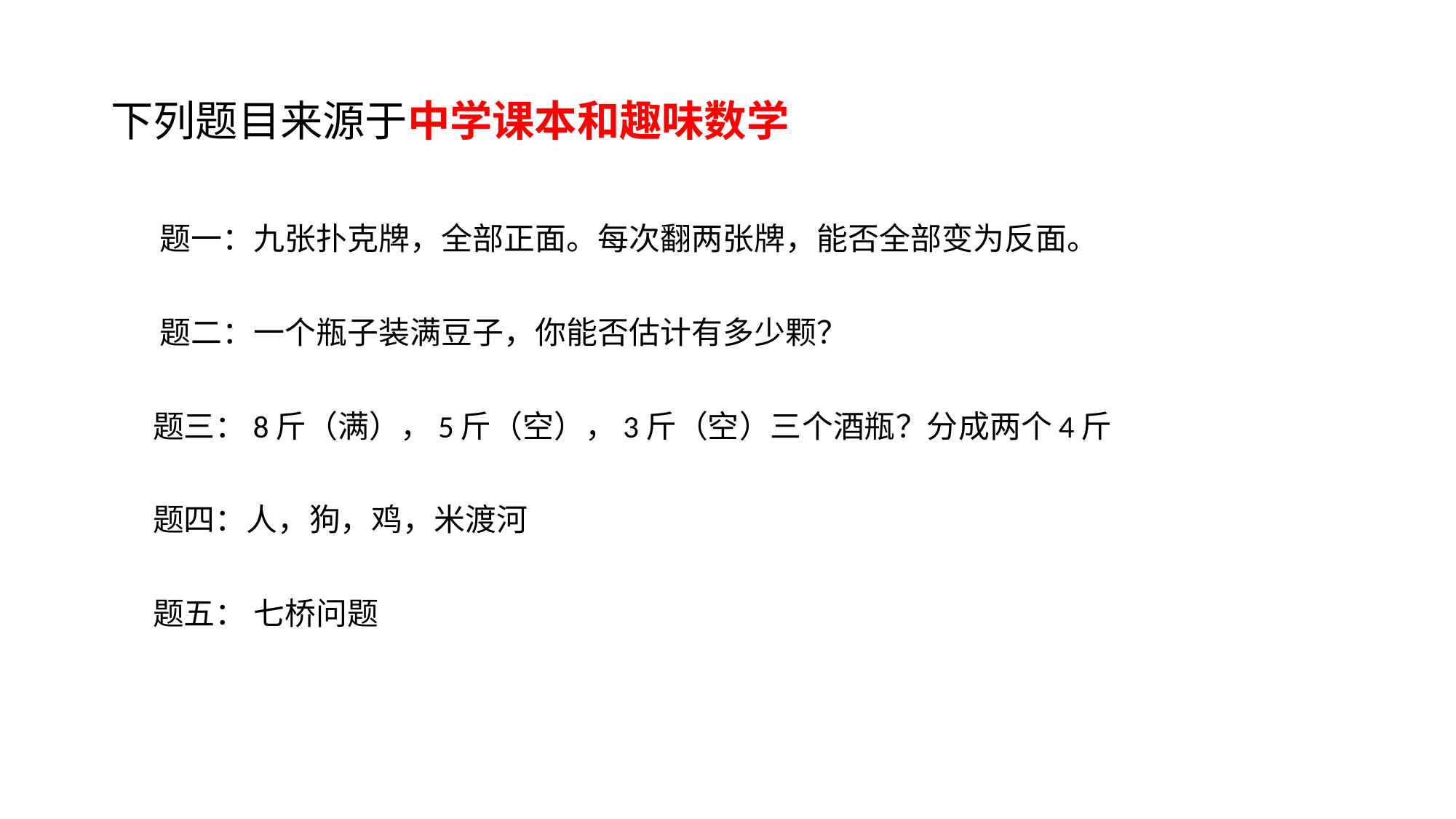

# 下列题目来源于中学课本和趣味数学
      题一：九张扑克牌，全部正面。每次翻两张牌，能否全部变为反面。

      题二：一个瓶子装满豆子，你能否估计有多少颗？

     题三：8斤（满），5斤（空），3斤（空）三个酒瓶？分成两个4斤

     题四：人，狗，鸡，米渡河

     题五： 七桥问题